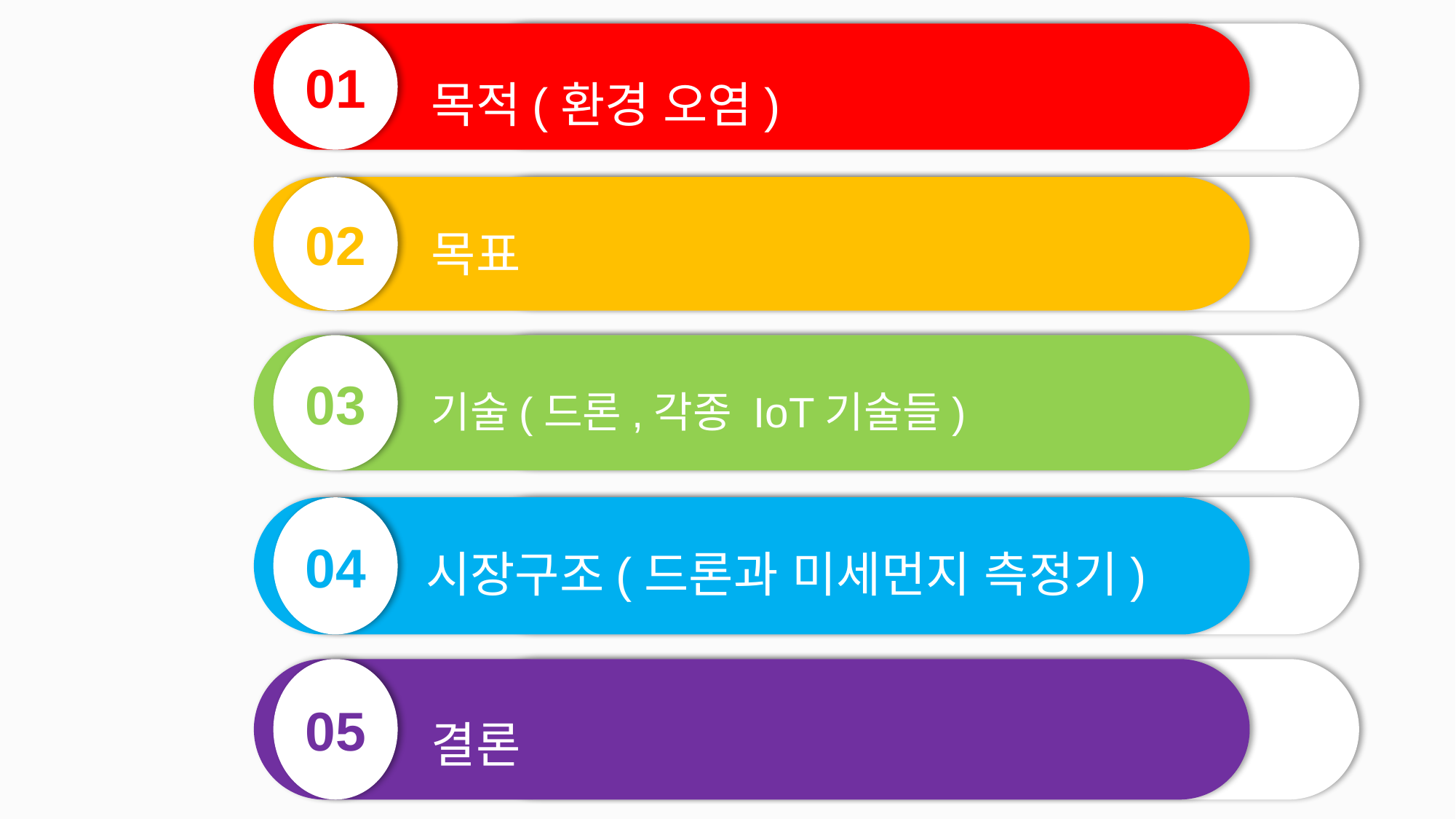

01

목적(환경 오염)

02

목표

03

기술(드론,각종 IoT기술들)

04

시장구조(드론과 미세먼지 측정기)

05

결론